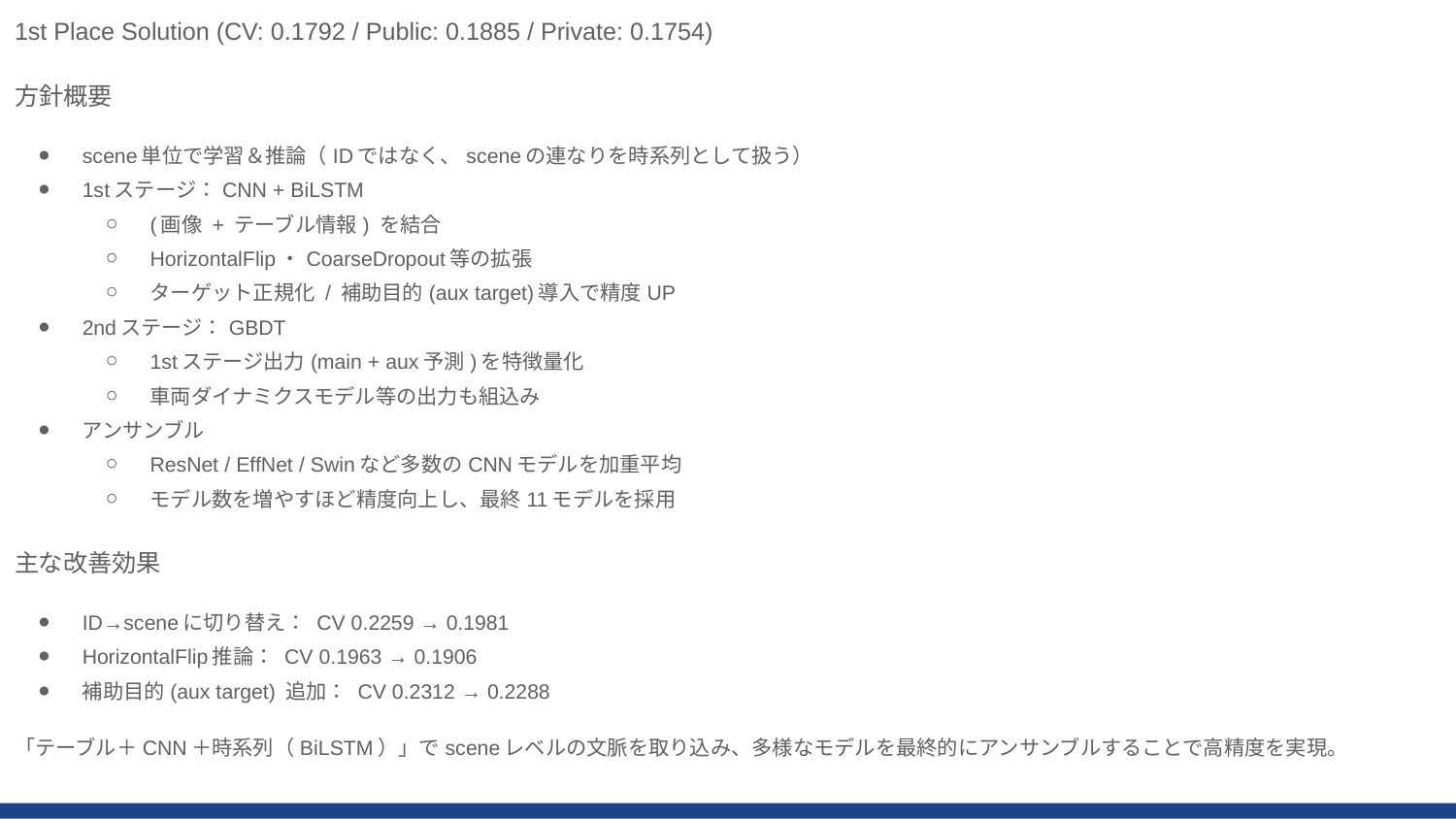

1st Place Solution (CV: 0.1792 / Public: 0.1885 / Private: 0.1754)
方針概要
scene単位で学習＆推論（IDではなく、sceneの連なりを時系列として扱う）
1stステージ：CNN + BiLSTM
(画像 + テーブル情報) を結合
HorizontalFlip・CoarseDropout等の拡張
ターゲット正規化 / 補助目的(aux target)導入で精度UP
2ndステージ：GBDT
1stステージ出力(main + aux予測)を特徴量化
車両ダイナミクスモデル等の出力も組込み
アンサンブル
ResNet / EffNet / Swinなど多数のCNNモデルを加重平均
モデル数を増やすほど精度向上し、最終11モデルを採用
主な改善効果
ID→sceneに切り替え： CV 0.2259 → 0.1981
HorizontalFlip推論： CV 0.1963 → 0.1906
補助目的(aux target) 追加： CV 0.2312 → 0.2288
「テーブル＋CNN＋時系列（BiLSTM）」でsceneレベルの文脈を取り込み、多様なモデルを最終的にアンサンブルすることで高精度を実現。